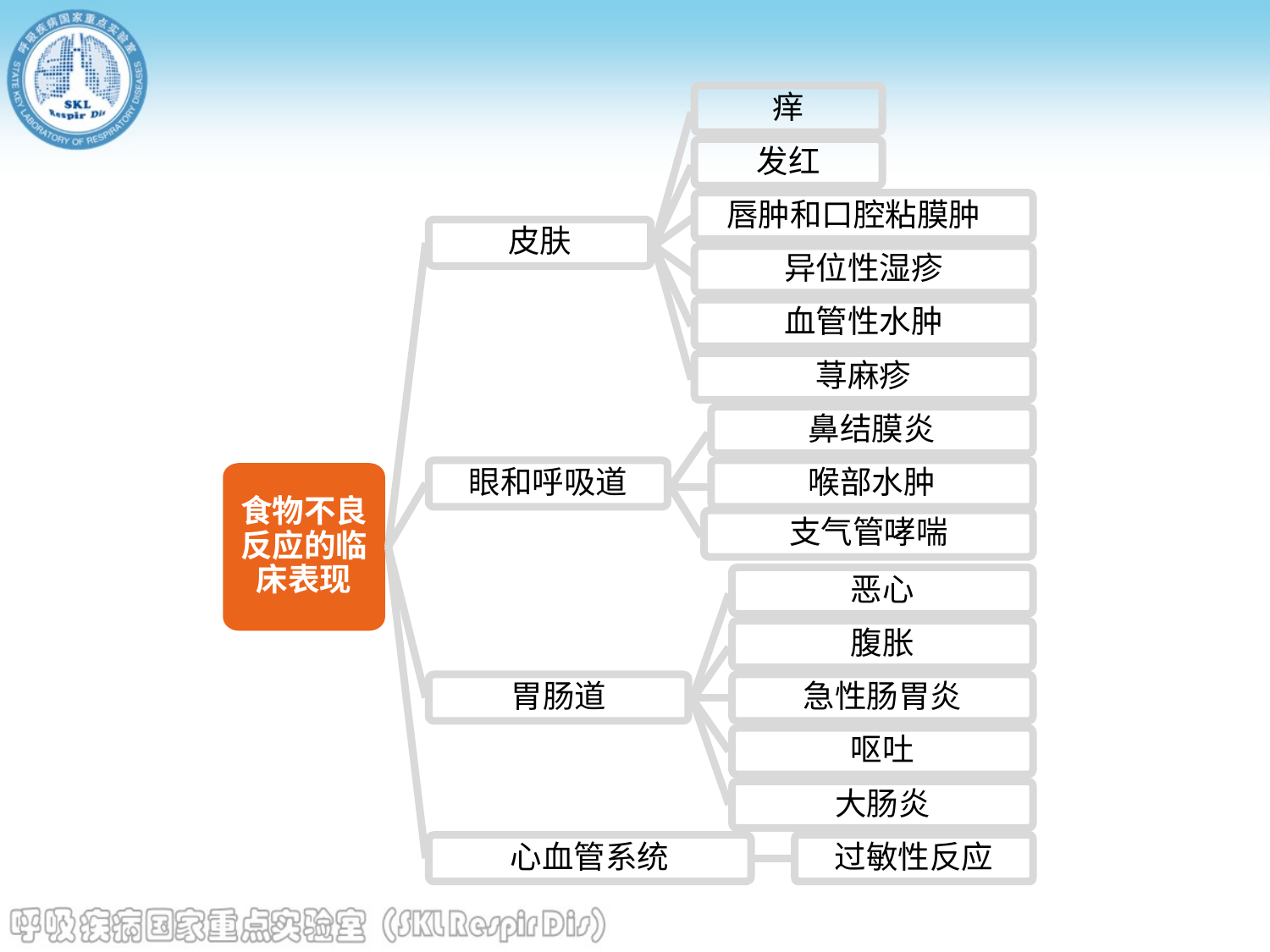

痒
发红

   唇肿和口腔粘膜肿

皮肤

异位性湿疹

血管性水肿

荨麻疹

鼻结膜炎

眼和呼吸道
喉部水肿

支气管哮喘

恶心
腹胀

胃肠道
急性肠胃炎

呕吐

大肠炎

食物不良反应的临床表现
心血管系统
过敏性反应